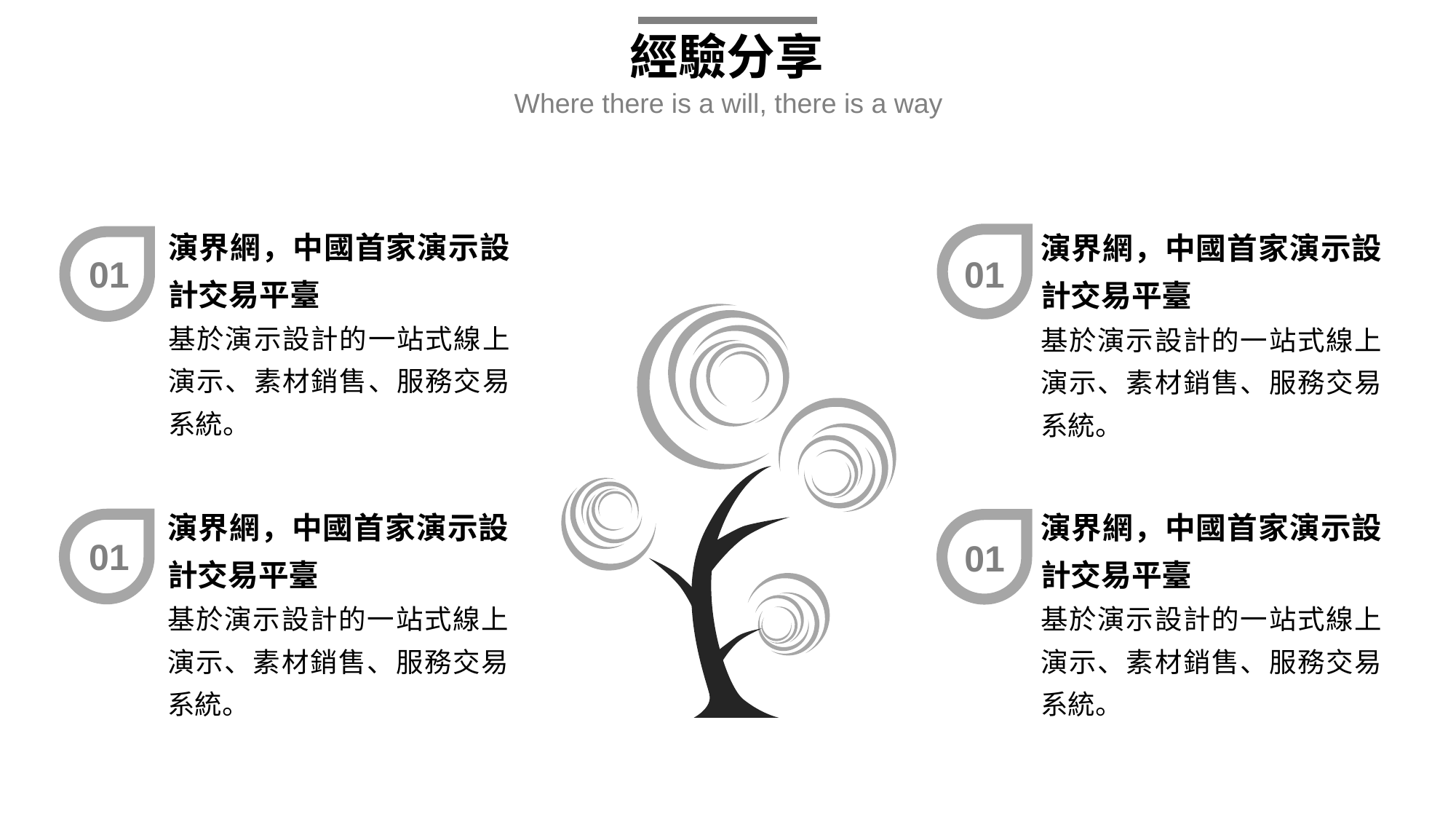

經驗分享
Where there is a will, there is a way
演界網，中國首家演示設計交易平臺
基於演示設計的一站式線上演示、素材銷售、服務交易系統。

演界網，中國首家演示設計交易平臺
基於演示設計的一站式線上演示、素材銷售、服務交易系統。

01
01

演界網，中國首家演示設計交易平臺
基於演示設計的一站式線上演示、素材銷售、服務交易系統。

演界網，中國首家演示設計交易平臺
基於演示設計的一站式線上演示、素材銷售、服務交易系統。

01
01